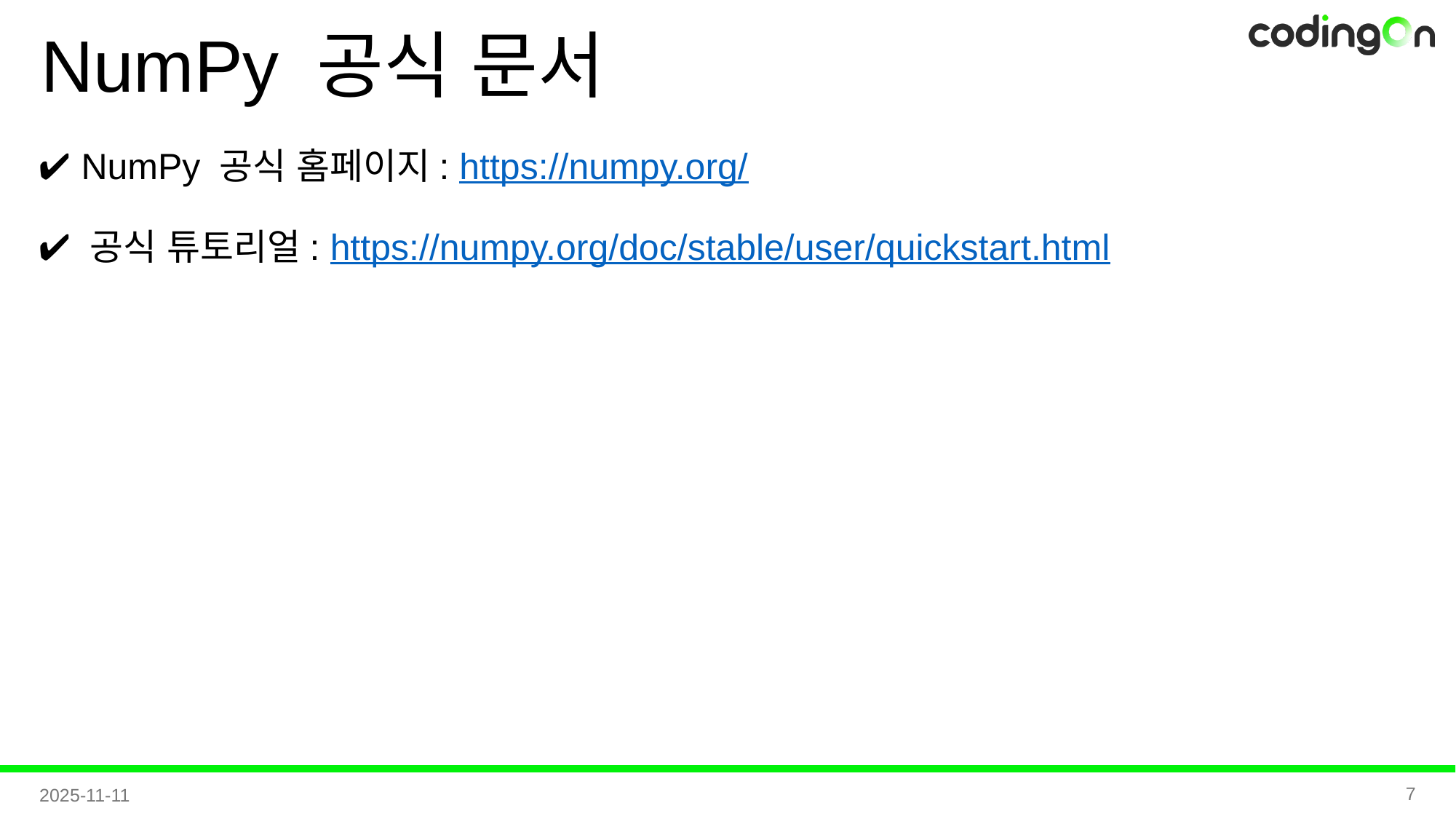

# NumPy 공식 문서
✔️ NumPy 공식 홈페이지: https://numpy.org/
✔️ 공식 튜토리얼: https://numpy.org/doc/stable/user/quickstart.html
7
2025-11-11